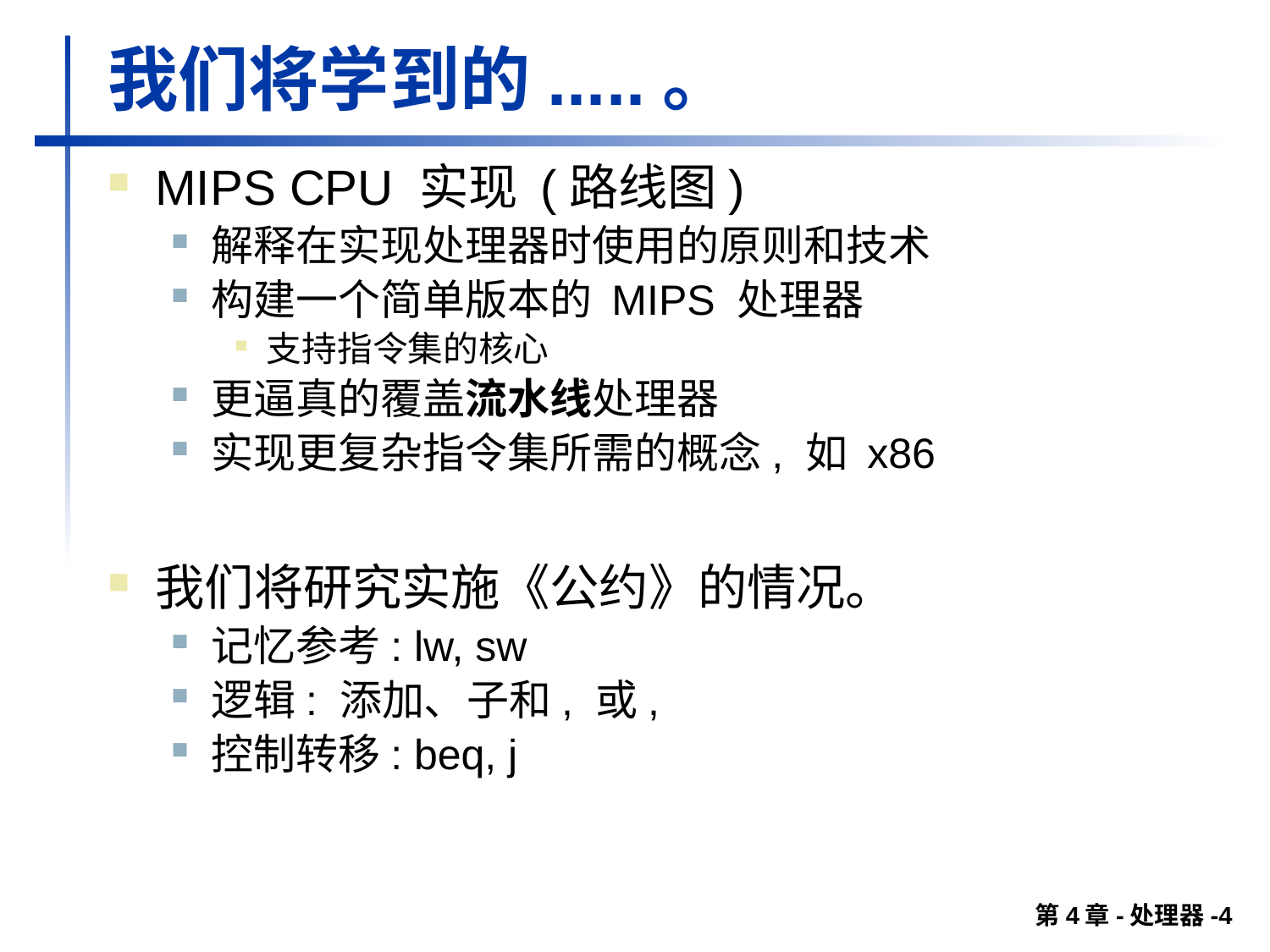

# 我们将学到的.....。
MIPS CPU 实现 (路线图)
解释在实现处理器时使用的原则和技术
构建一个简单版本的 MIPS 处理器
支持指令集的核心
更逼真的覆盖流水线处理器
实现更复杂指令集所需的概念, 如 x86

我们将研究实施《公约》的情况。
记忆参考: lw, sw
逻辑: 添加、子和, 或,
控制转移: beq, j

第4章-处理器-4